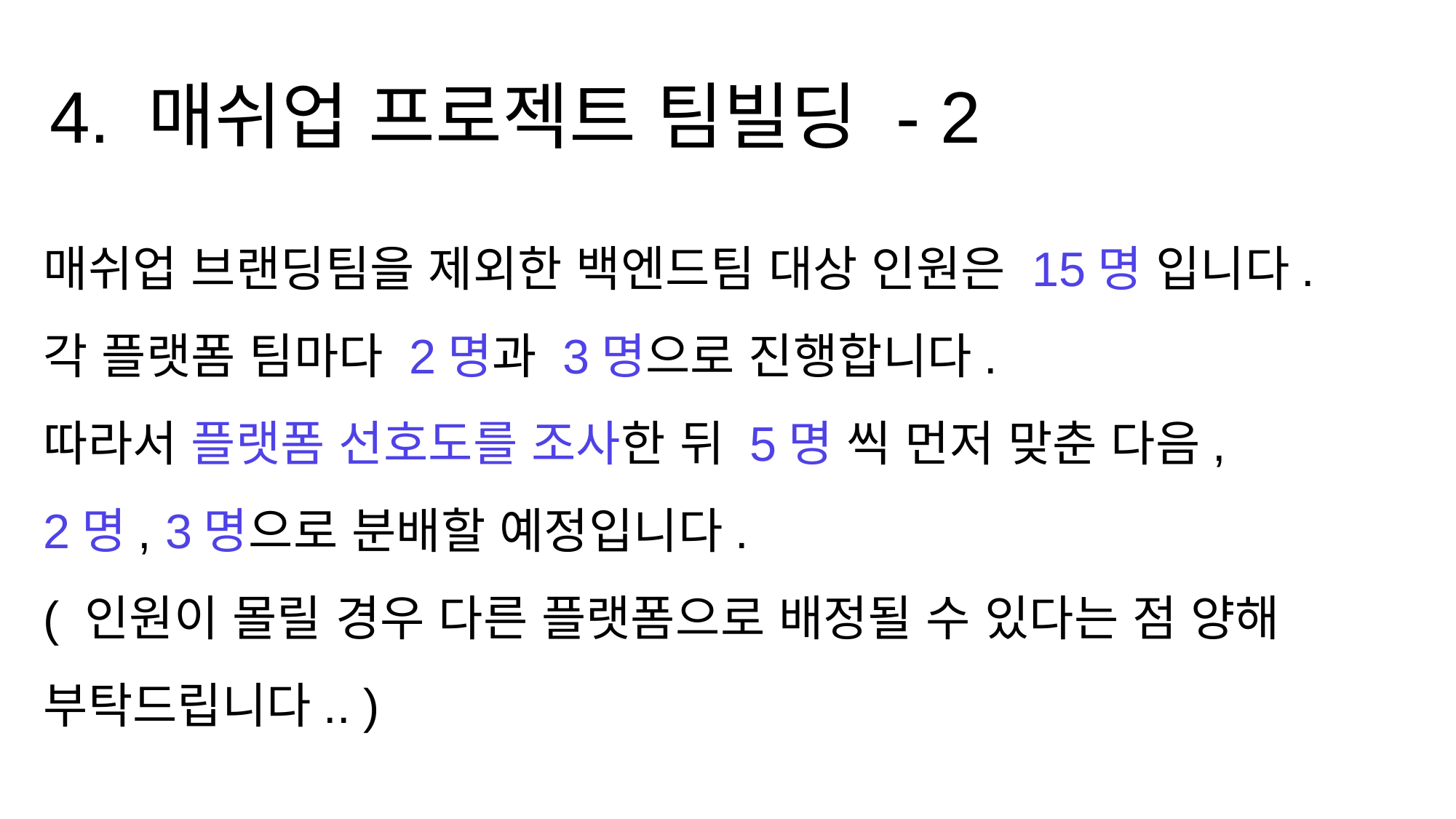

4. 매쉬업 프로젝트 팀빌딩 - 2
매쉬업 브랜딩팀을 제외한 백엔드팀 대상 인원은 15명 입니다.
각 플랫폼 팀마다 2명과 3명으로 진행합니다.
따라서 플랫폼 선호도를 조사한 뒤 5명 씩 먼저 맞춘 다음,
2명, 3명으로 분배할 예정입니다.
( 인원이 몰릴 경우 다른 플랫폼으로 배정될 수 있다는 점 양해 부탁드립니다.. )